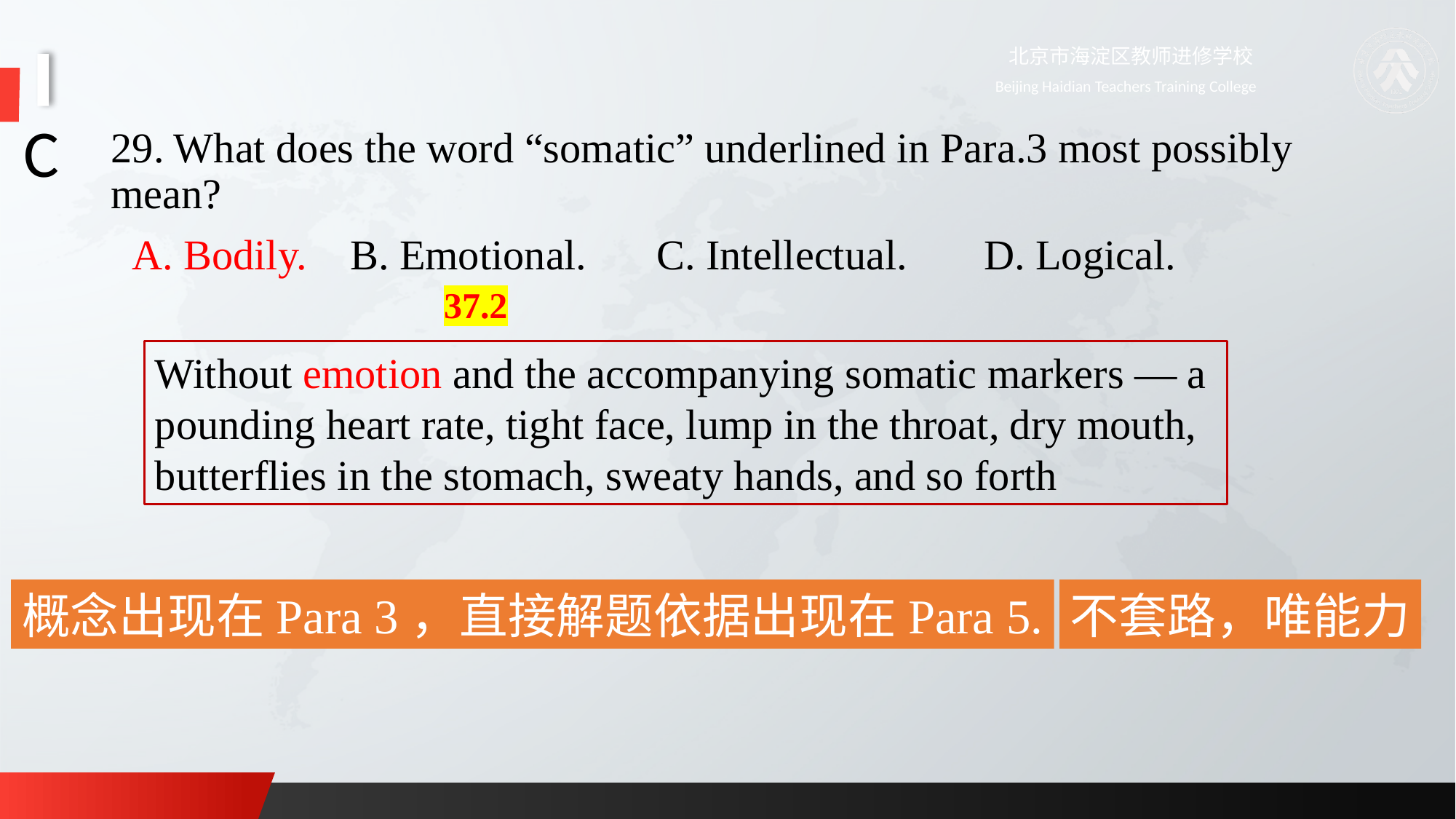

C
29. What does the word “somatic” underlined in Para.3 most possibly mean?
  A. Bodily. 	  B. Emotional. 	C. Intellectual.	D. Logical.

37.2
Without emotion and the accompanying somatic markers — a pounding heart rate, tight face, lump in the throat, dry mouth, butterflies in the stomach, sweaty hands, and so forth
不套路，唯能力
概念出现在Para 3，直接解题依据出现在Para 5.